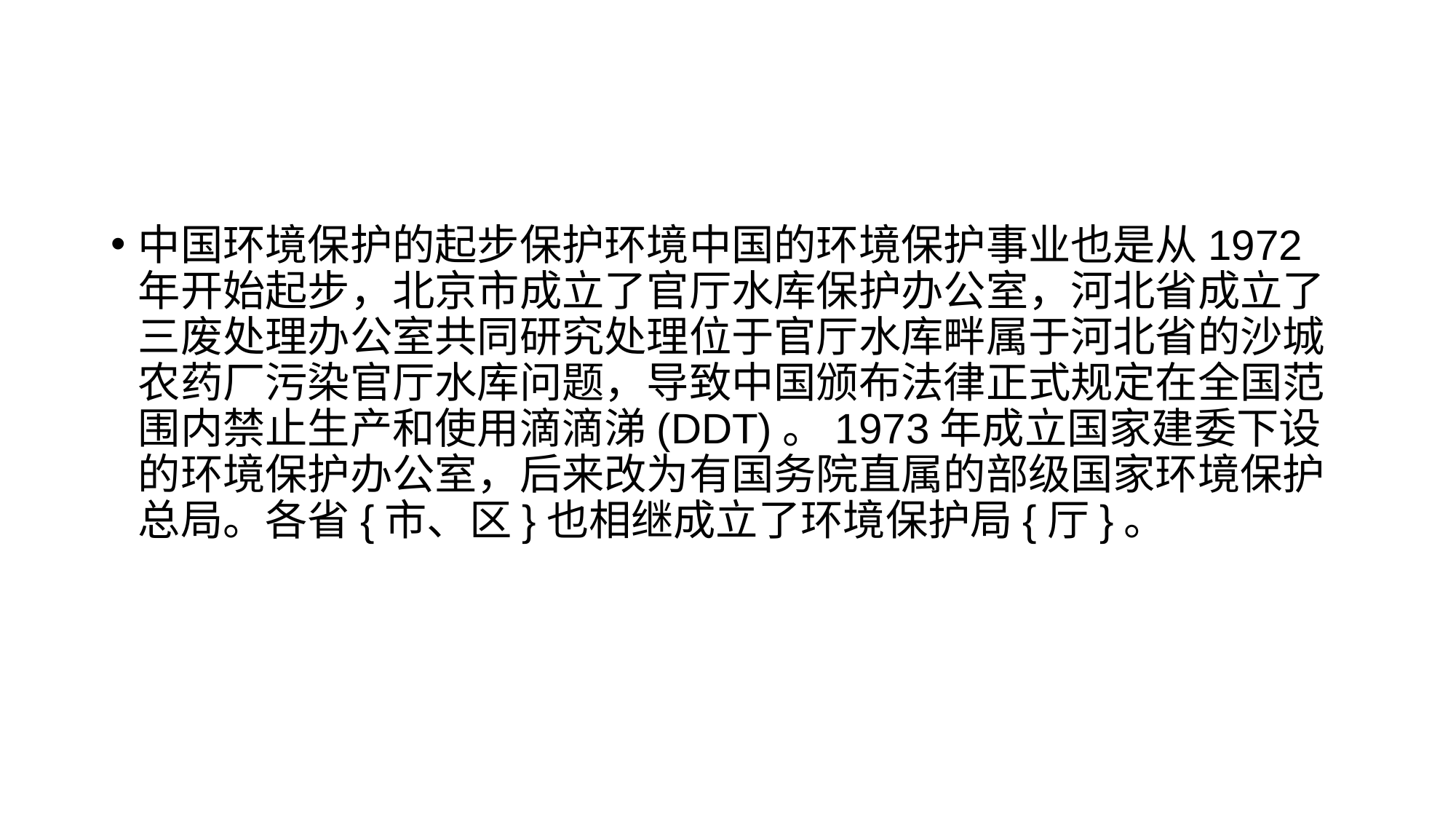

#
中国环境保护的起步保护环境中国的环境保护事业也是从1972年开始起步，北京市成立了官厅水库保护办公室，河北省成立了三废处理办公室共同研究处理位于官厅水库畔属于河北省的沙城农药厂污染官厅水库问题，导致中国颁布法律正式规定在全国范围内禁止生产和使用滴滴涕(DDT)。1973年成立国家建委下设的环境保护办公室，后来改为有国务院直属的部级国家环境保护总局。各省{市、区}也相继成立了环境保护局{厅}。